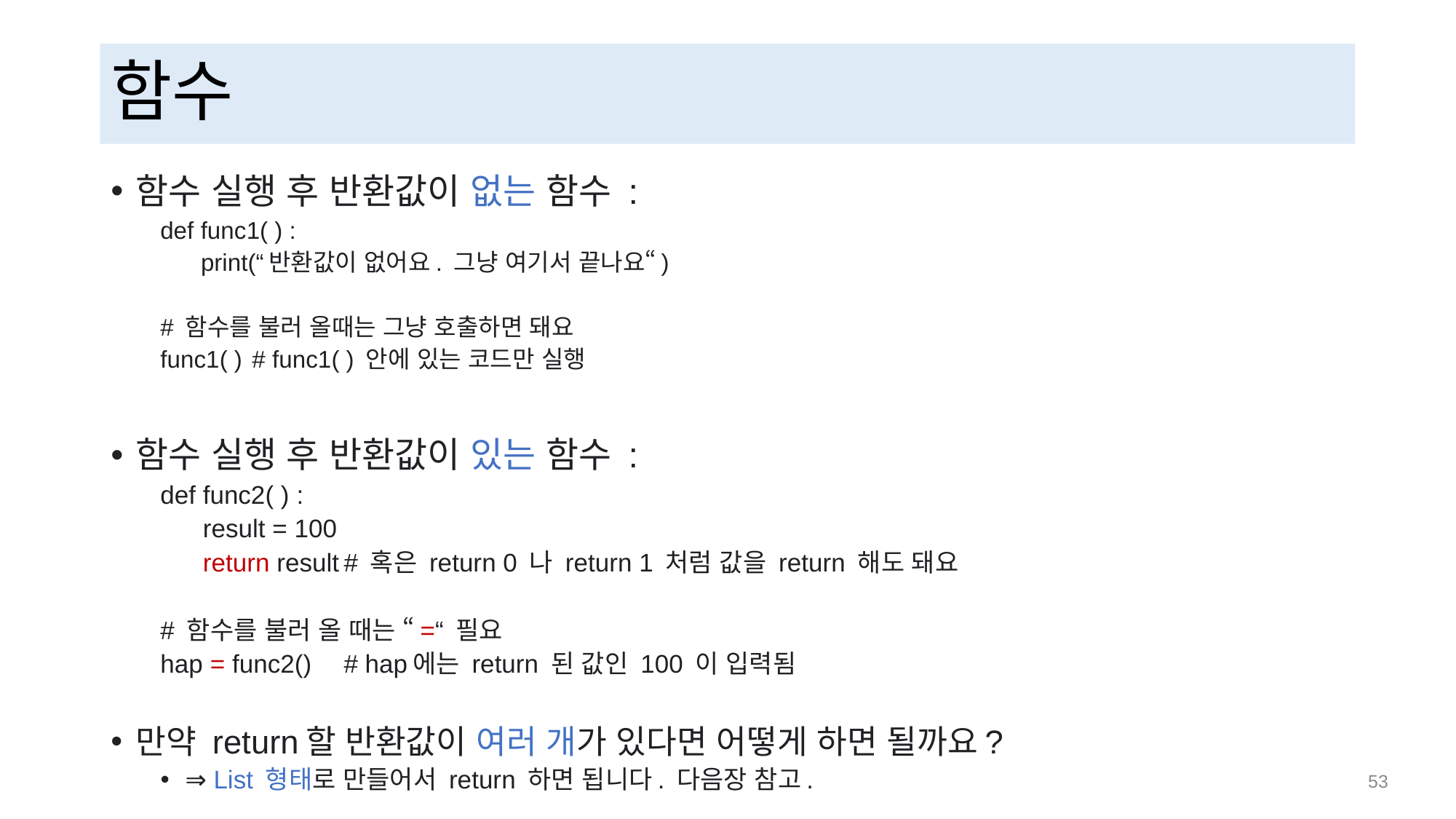

# 함수
함수 실행 후 반환값이 없는 함수 :
def func1( ) :
      print(“반환값이 없어요. 그냥 여기서 끝나요“)

# 함수를 불러 올때는 그냥 호출하면 돼요
func1( )		# func1( ) 안에 있는 코드만 실행

함수 실행 후 반환값이 있는 함수 :
def func2( ) :
      result = 100
      return result	# 혹은 return 0 나 return 1 처럼 값을 return 해도 돼요

# 함수를 불러 올 때는 “=“ 필요
hap = func2()		# hap에는 return 된 값인 100 이 입력됨

만약 return할 반환값이 여러 개가 있다면 어떻게 하면 될까요?
⇒ List 형태로 만들어서 return 하면 됩니다. 다음장 참고.

 53